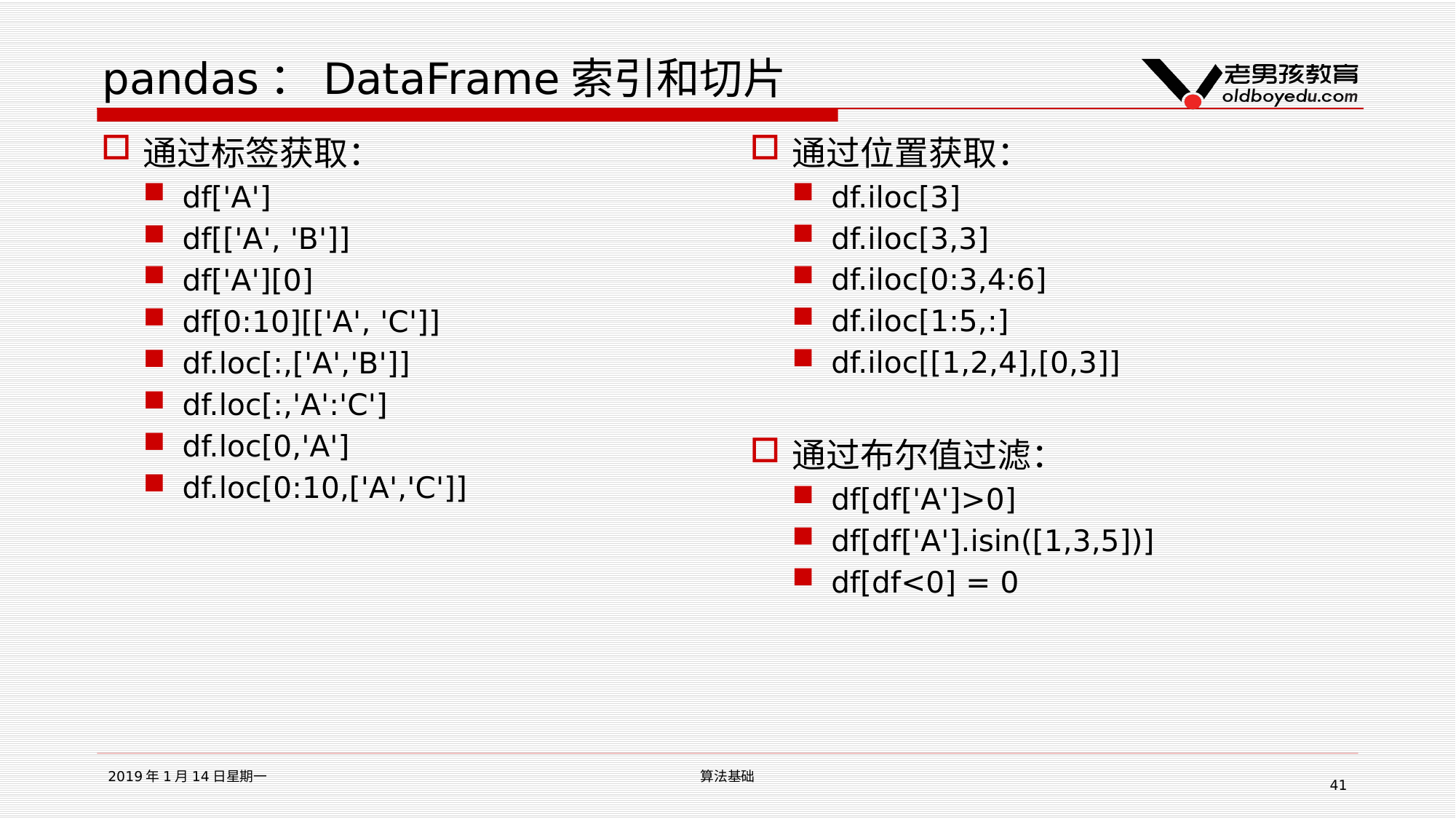

# pandas：DataFrame索引和切片
通过标签获取：
df['A']
df[['A', 'B']]
df['A'][0]
df[0:10][['A', 'C']]
df.loc[:,['A','B']]
df.loc[:,'A':'C']
df.loc[0,'A']
df.loc[0:10,['A','C']]

通过位置获取：
df.iloc[3]
df.iloc[3,3]
df.iloc[0:3,4:6]
df.iloc[1:5,:]
df.iloc[[1,2,4],[0,3]]

通过布尔值过滤：
df[df['A']>0]
df[df['A'].isin([1,3,5])]
df[df<0] = 0

2019年1月14日星期一
算法基础
41